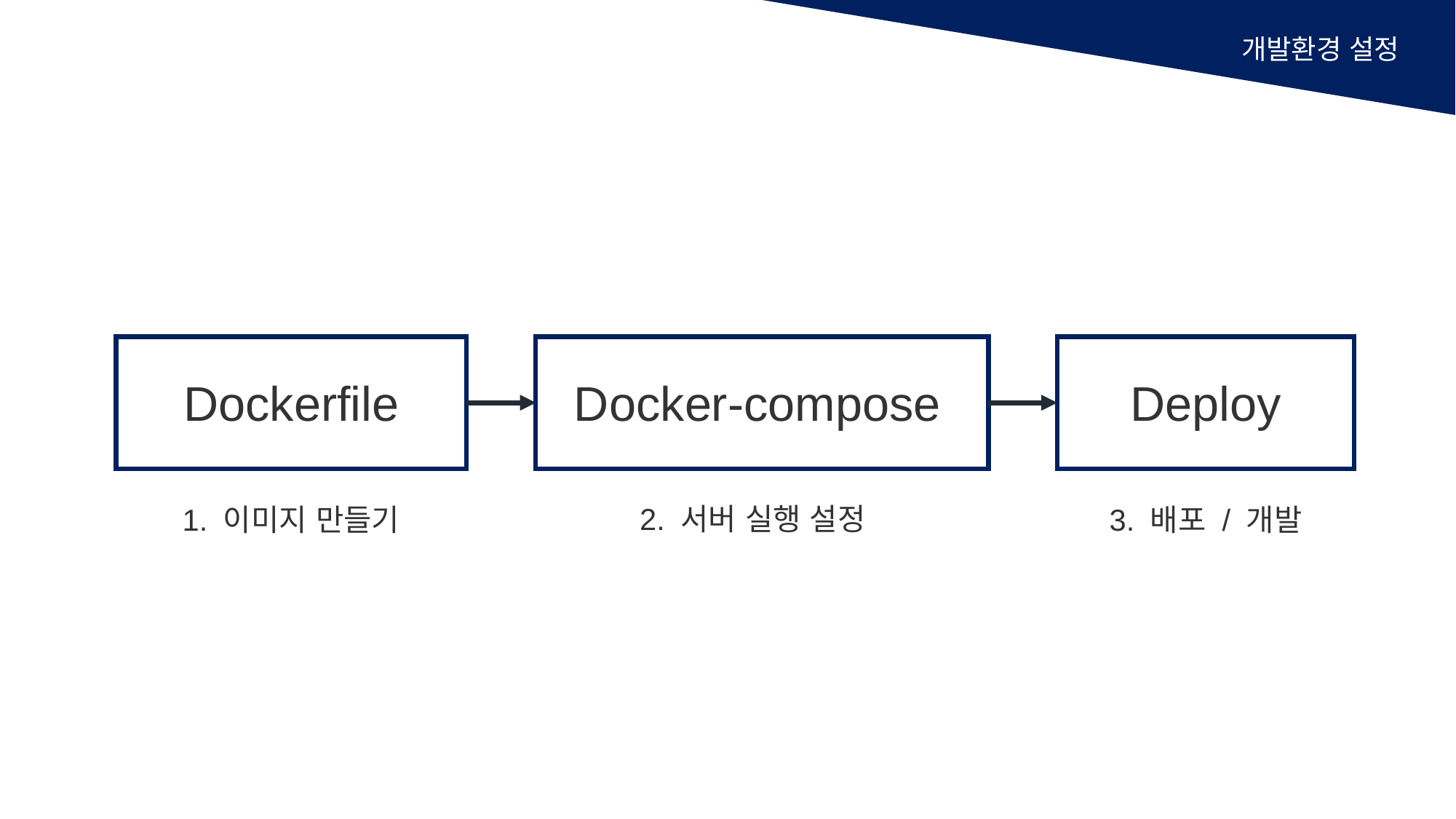

개발환경 설정

Dockerfile
Docker-compose
Deploy
2. 서버 실행 설정
1. 이미지 만들기
3. 배포 / 개발